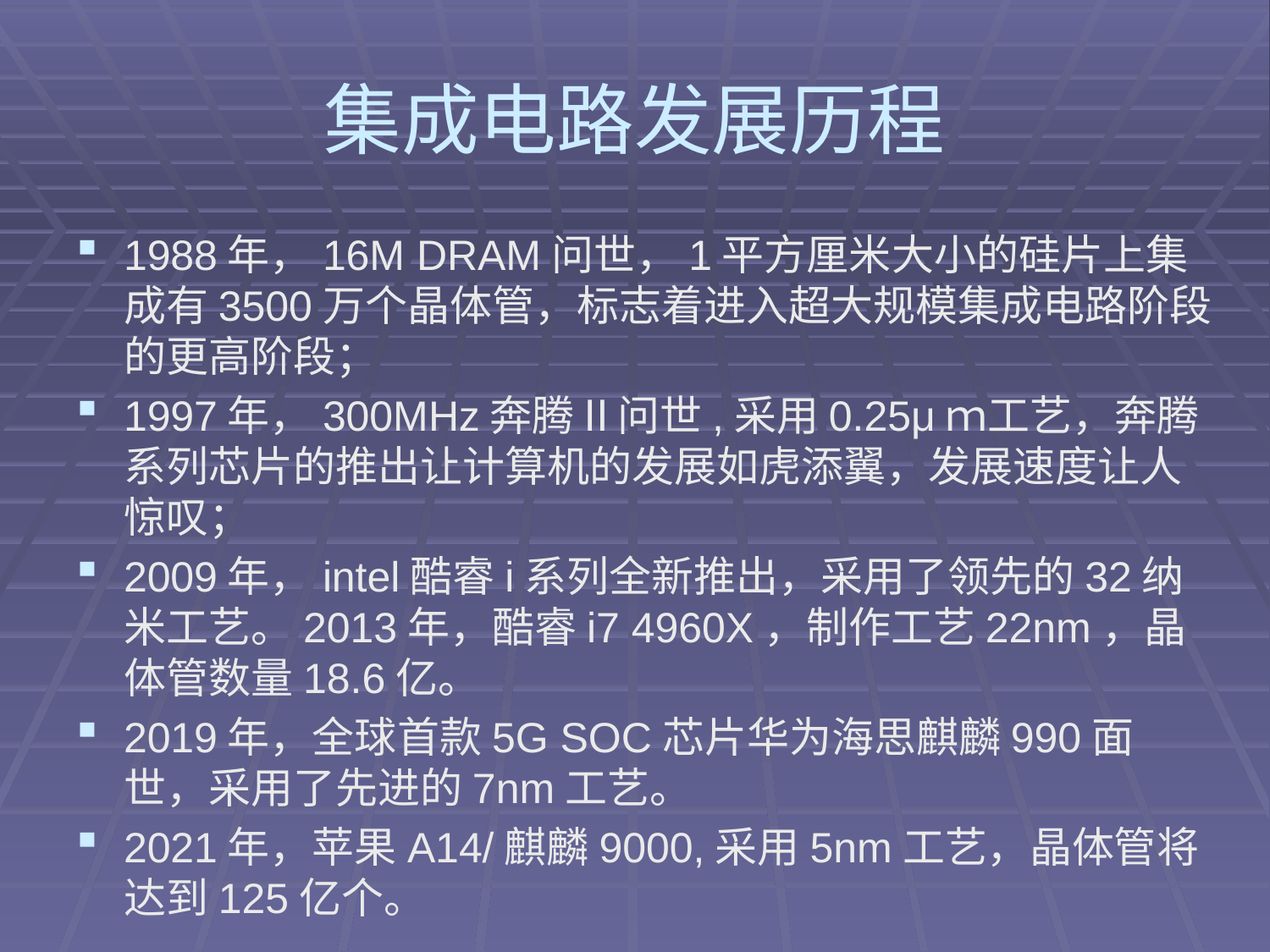

# 集成电路发展历程
1988年，16M DRAM问世，1平方厘米大小的硅片上集成有3500万个晶体管，标志着进入超大规模集成电路阶段的更高阶段；
1997年，300MHz奔腾Ⅱ问世,采用0.25μｍ工艺，奔腾系列芯片的推出让计算机的发展如虎添翼，发展速度让人惊叹；
2009年，intel酷睿i系列全新推出，采用了领先的32纳米工艺。2013年，酷睿i7 4960X，制作工艺22nm，晶体管数量18.6亿。
2019年，全球首款5G SOC芯片华为海思麒麟990面世，采用了先进的7nm工艺。
2021年，苹果A14/麒麟9000,采用5nm工艺，晶体管将达到125亿个。